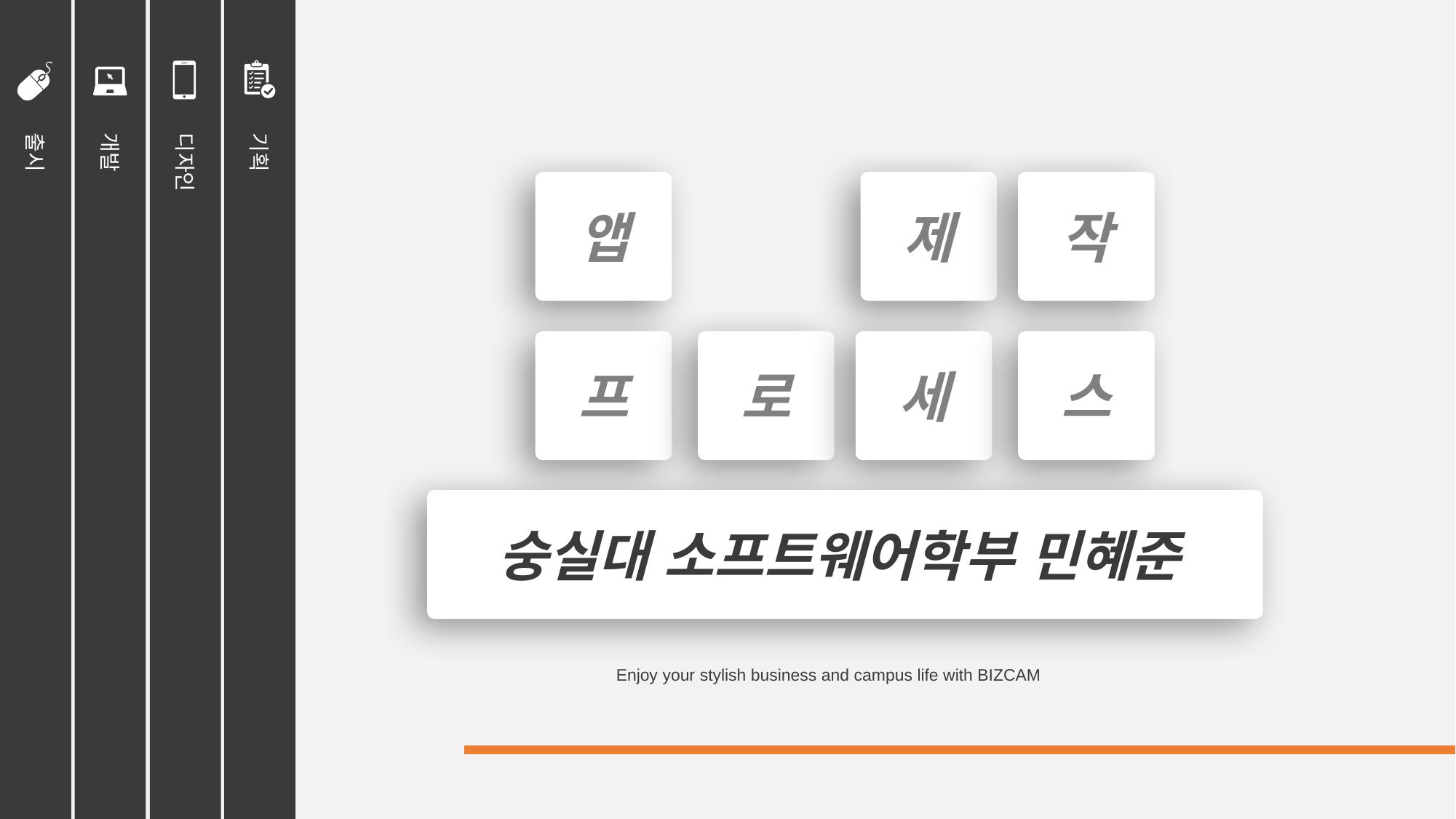

앱
제
작
프
로
세
스
출시
개발
디자인
기획
숭실대 소프트웨어학부 민혜준
Enjoy your stylish business and campus life with BIZCAM